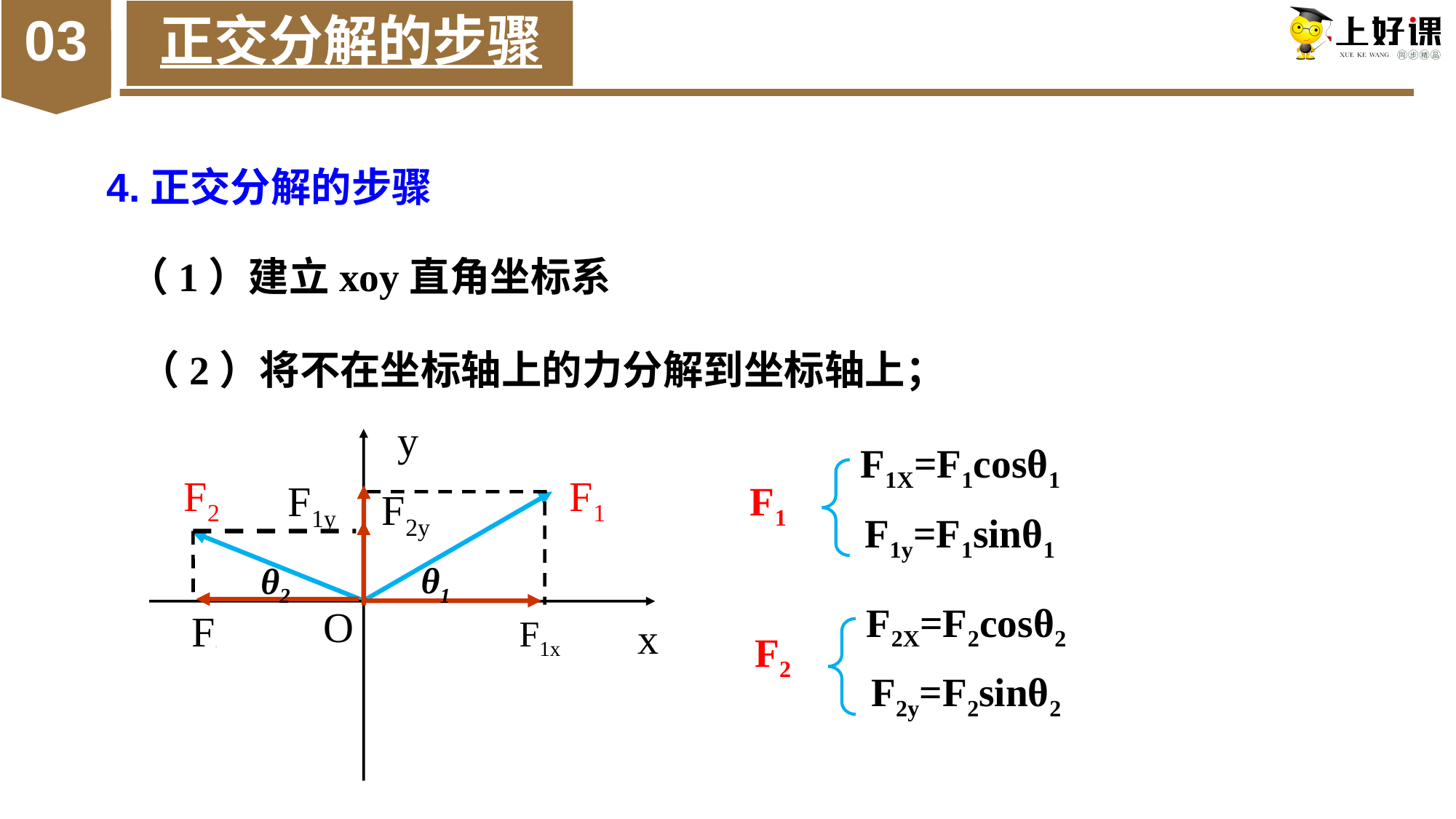

03
正交分解的步骤

4.正交分解的步骤
（1）建立xoy直角坐标系
（2）将不在坐标轴上的力分解到坐标轴上；
y

x
O
F1X=F1cosθ1

F1
F2

F1y

F1
F2y

F1y=F1sinθ1

θ1
θ2
F2X=F2cosθ2
F2X

F1x

F2
F2y=F2sinθ2